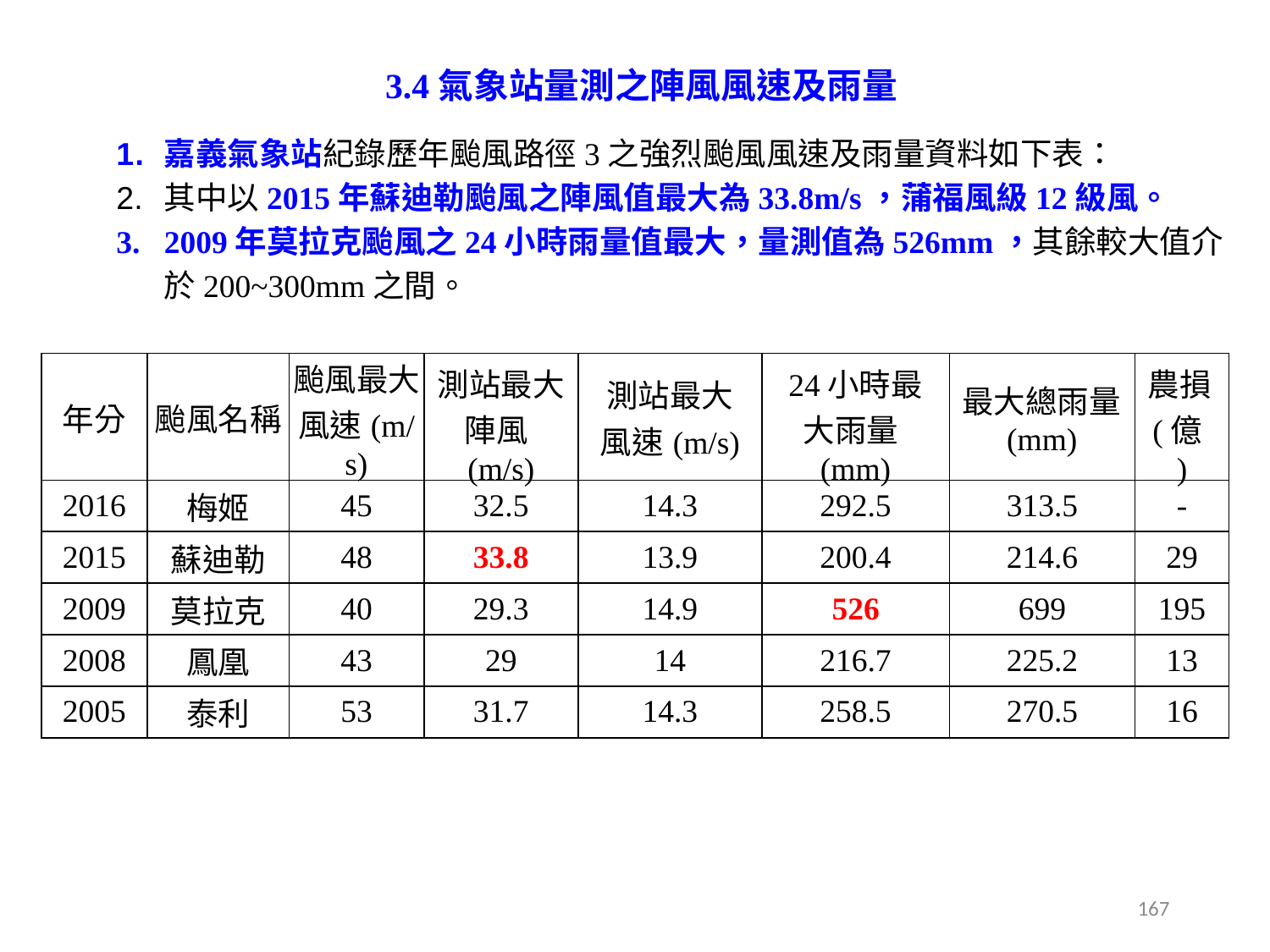

# 3.4氣象站量測之陣風風速及雨量
嘉義氣象站紀錄歷年颱風路徑3之強烈颱風風速及雨量資料如下表：
其中以2015年蘇迪勒颱風之陣風值最大為33.8m/s，蒲福風級12級風。
2009年莫拉克颱風之24小時雨量值最大，量測值為526mm，其餘較大值介於200~300mm之間。
| 年分 | 颱風名稱 | 颱風最大風速(m/s) | 測站最大陣風(m/s) | 測站最大風速(m/s) | 24小時最大雨量(mm) | 最大總雨量(mm) | 農損(億) |
| --- | --- | --- | --- | --- | --- | --- | --- |
| 2016 | 梅姬 | 45 | 32.5 | 14.3 | 292.5 | 313.5 | - |
| 2015 | 蘇迪勒 | 48 | 33.8 | 13.9 | 200.4 | 214.6 | 29 |
| 2009 | 莫拉克 | 40 | 29.3 | 14.9 | 526 | 699 | 195 |
| 2008 | 鳳凰 | 43 | 29 | 14 | 216.7 | 225.2 | 13 |
| 2005 | 泰利 | 53 | 31.7 | 14.3 | 258.5 | 270.5 | 16 |
167